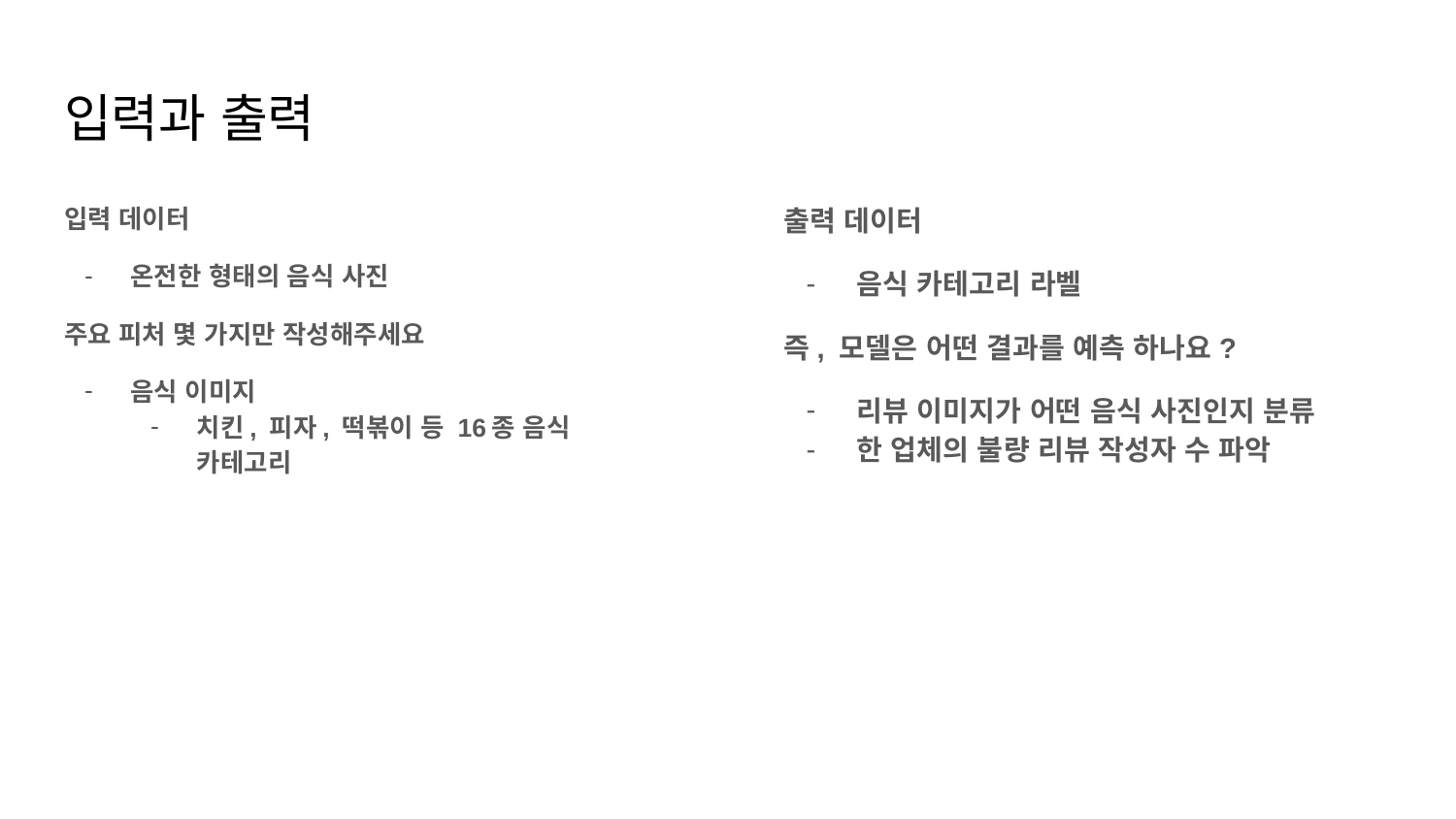

# 입력과 출력
입력 데이터
온전한 형태의 음식 사진
주요 피처 몇 가지만 작성해주세요
음식 이미지
치킨, 피자, 떡볶이 등 16종 음식 카테고리

출력 데이터
음식 카테고리 라벨
즉, 모델은 어떤 결과를 예측 하나요?
리뷰 이미지가 어떤 음식 사진인지 분류
한 업체의 불량 리뷰 작성자 수 파악